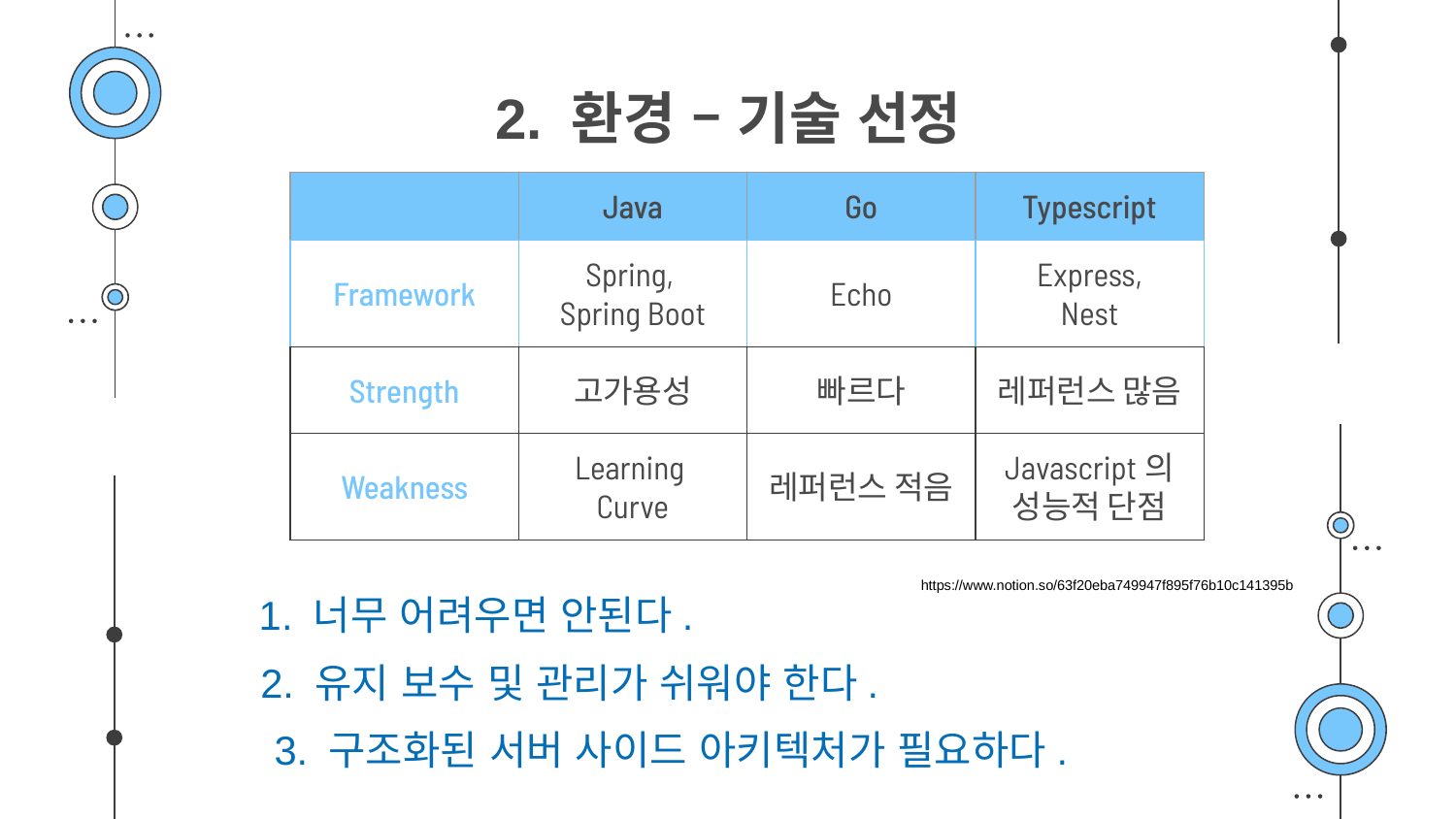

2. 환경 – 기술 선정
|  | Java | Go | Typescript |
| --- | --- | --- | --- |
| Framework | Spring, Spring Boot | Echo | Express, Nest |
| Strength | 고가용성 | 빠르다 | 레퍼런스 많음 |
| Weakness | Learning Curve | 레퍼런스 적음 | Javascript의 성능적 단점 |
https://www.notion.so/63f20eba749947f895f76b10c141395b
1. 너무 어려우면 안된다.
2. 유지 보수 및 관리가 쉬워야 한다.
3. 구조화된 서버 사이드 아키텍처가 필요하다.